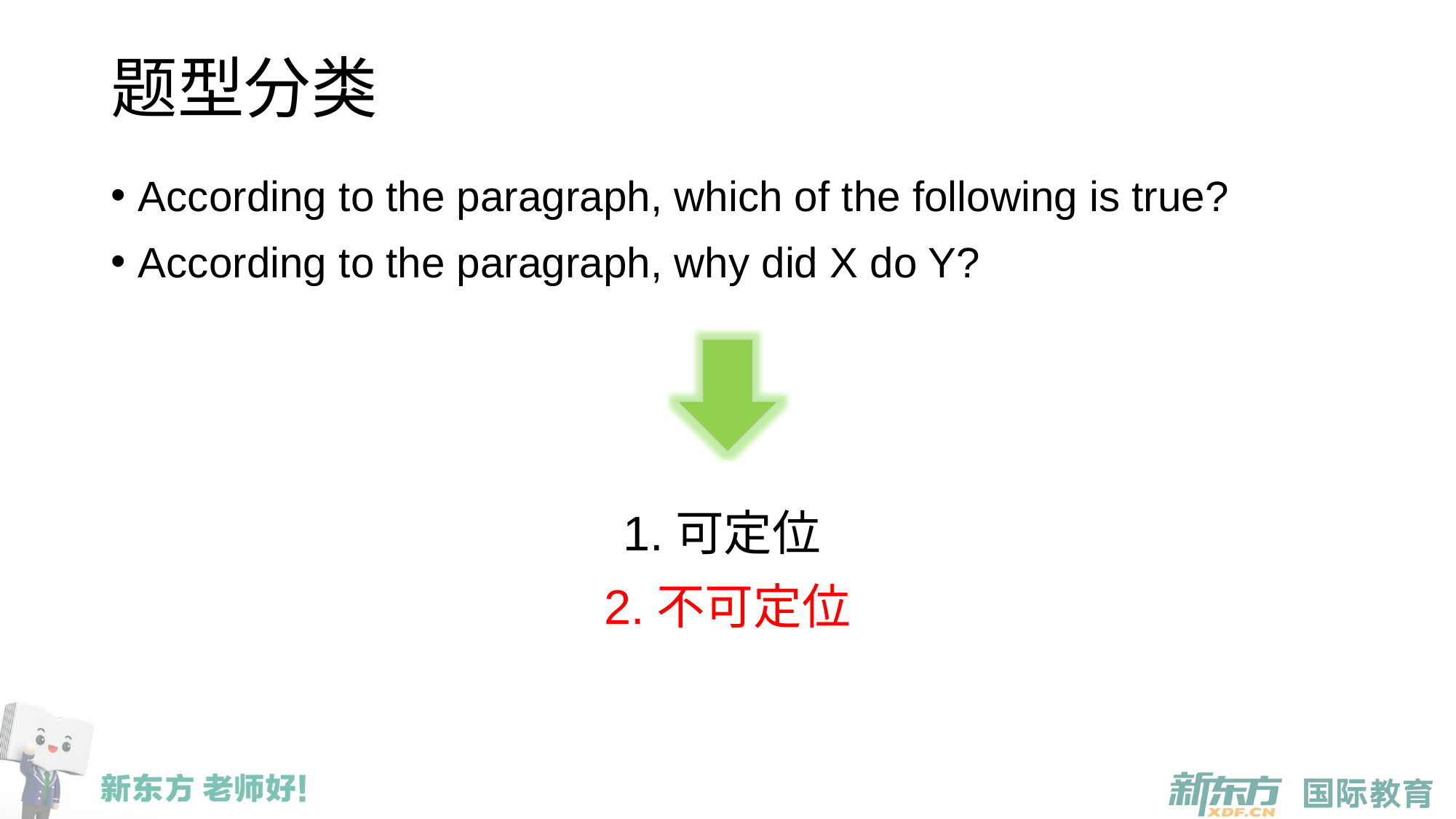

# 题型分类
According to the paragraph, which of the following is true?
According to the paragraph, why did X do Y?

1.可定位
2.不可定位